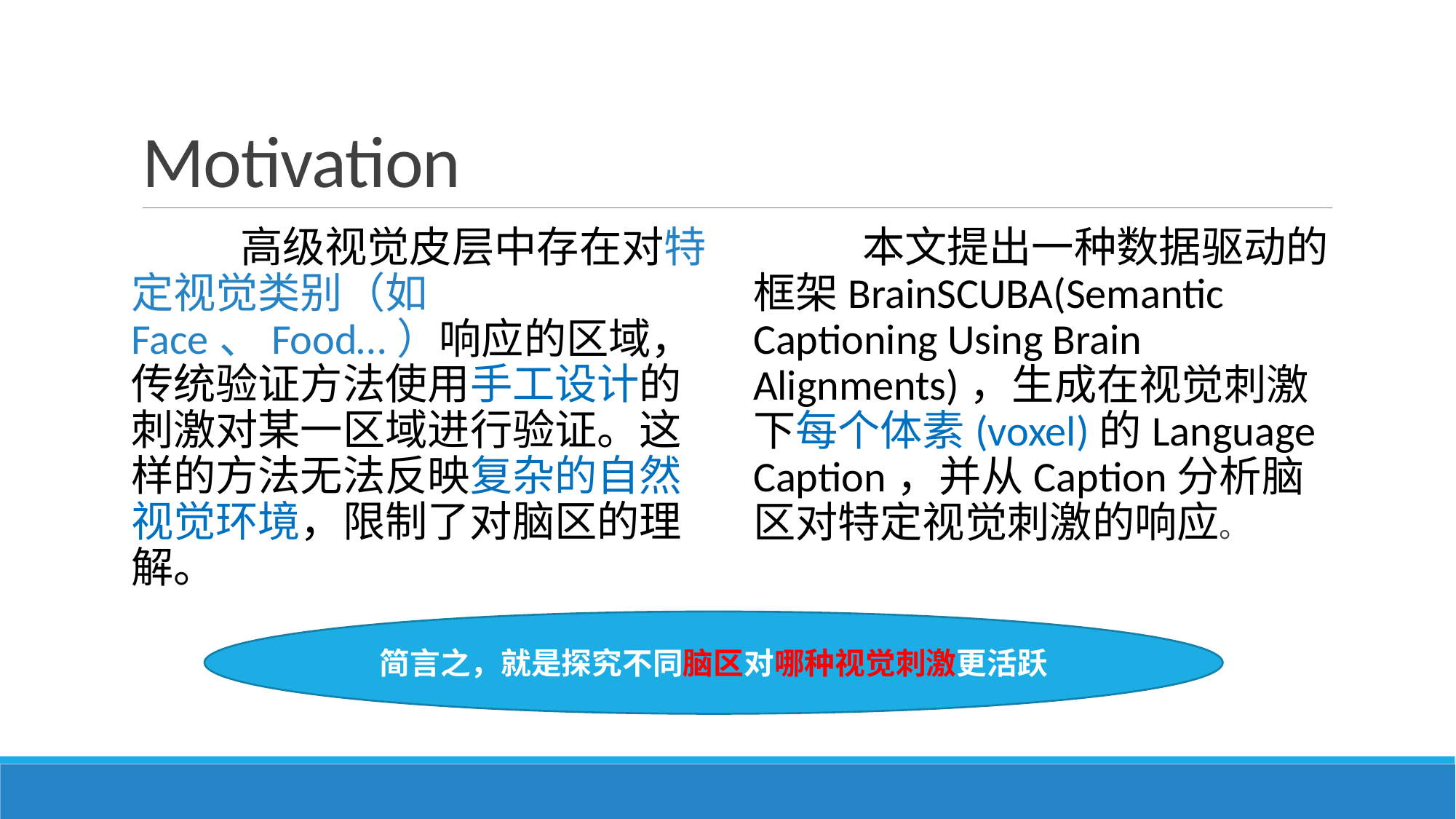

# Motivation
	高级视觉皮层中存在对特定视觉类别（如Face、Food…）响应的区域，传统验证方法使用手工设计的刺激对某一区域进行验证。这样的方法无法反映复杂的自然视觉环境，限制了对脑区的理解。
    	本文提出一种数据驱动的框架BrainSCUBA(Semantic Captioning Using Brain Alignments)，生成在视觉刺激下每个体素(voxel)的Language Caption，并从Caption分析脑区对特定视觉刺激的响应。
简言之，就是探究不同脑区对哪种视觉刺激更活跃